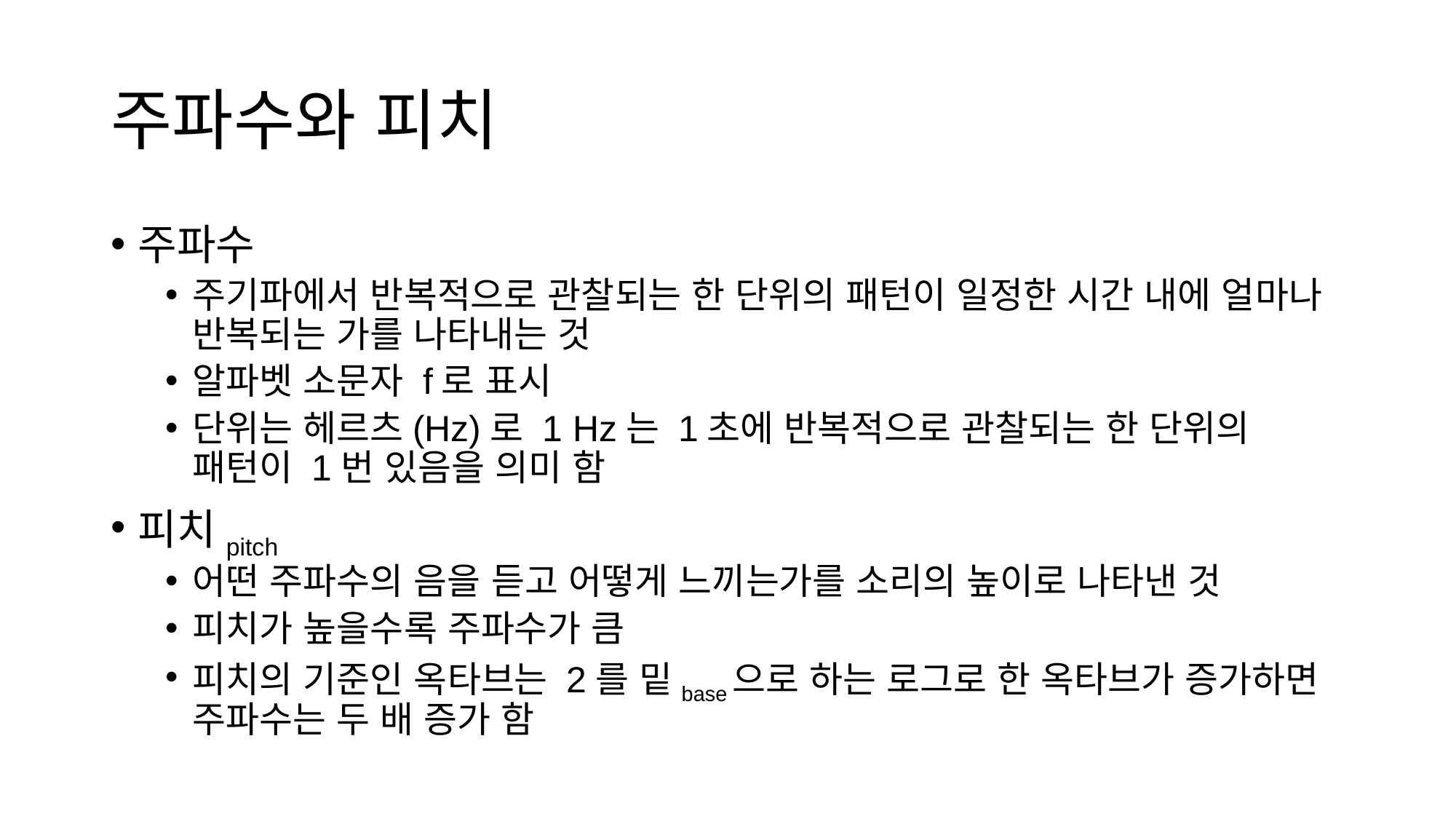

# 주파수와 피치
주파수
주기파에서 반복적으로 관찰되는 한 단위의 패턴이 일정한 시간 내에 얼마나 반복되는 가를 나타내는 것
알파벳 소문자 f로 표시
단위는 헤르츠(Hz)로 1 Hz는 1초에 반복적으로 관찰되는 한 단위의
패턴이 1번 있음을 의미 함
피치pitch
어떤 주파수의 음을 듣고 어떻게 느끼는가를 소리의 높이로 나타낸 것
피치가 높을수록 주파수가 큼
피치의 기준인 옥타브는 2를 밑base으로 하는 로그로 한 옥타브가 증가하면 주파수는 두 배 증가 함